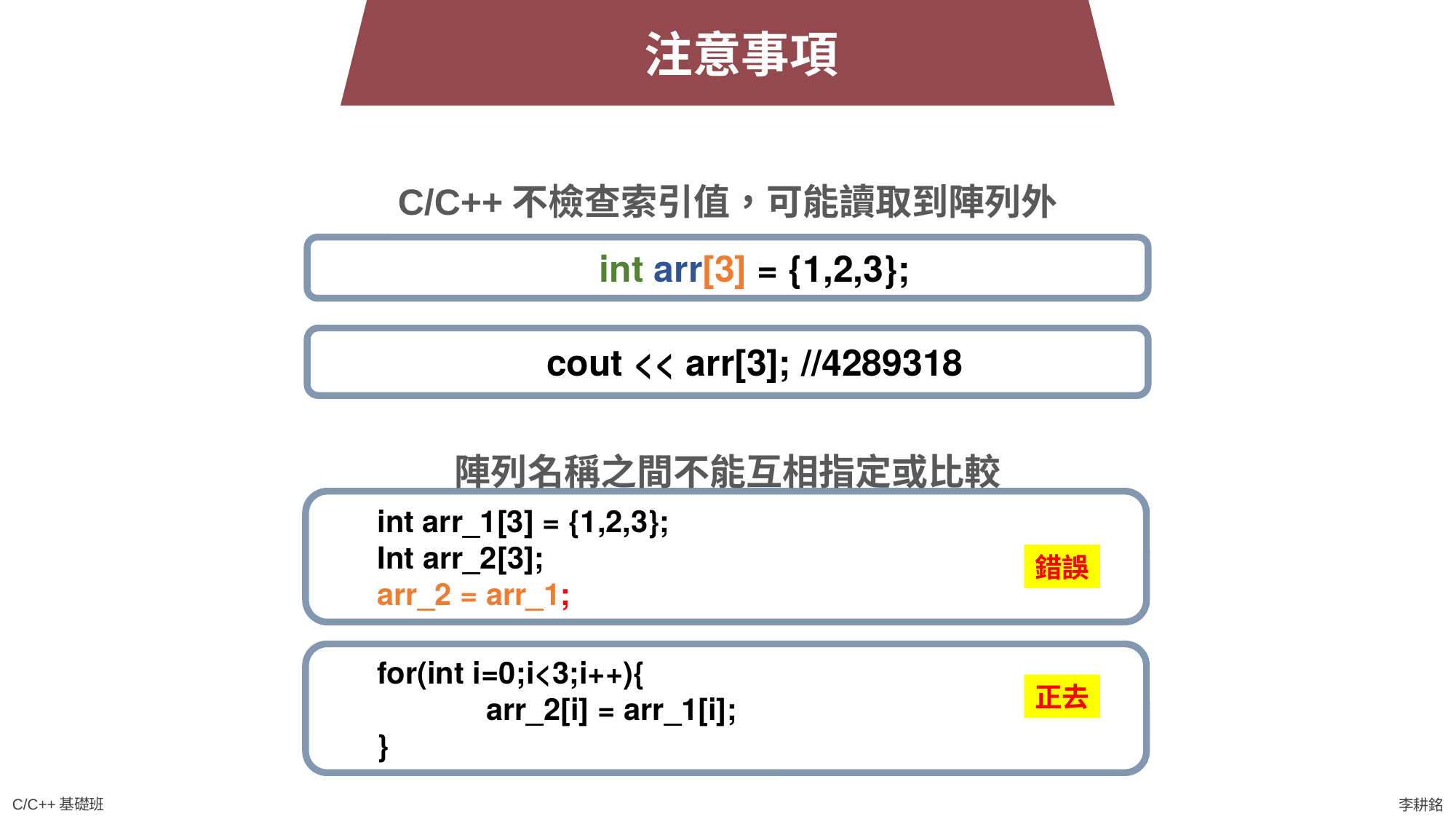

注意事項
C/C++不檢查索引值，可能讀取到陣列外
int arr[3] = {1,2,3};
cout << arr[3]; //4289318
陣列名稱之間不能互相指定或比較
int arr_1[3] = {1,2,3};
Int arr_2[3];
arr_2 = arr_1;
錯誤
for(int i=0;i<3;i++){
	arr_2[i] = arr_1[i];
}
正去
C/C++基礎班
李耕銘